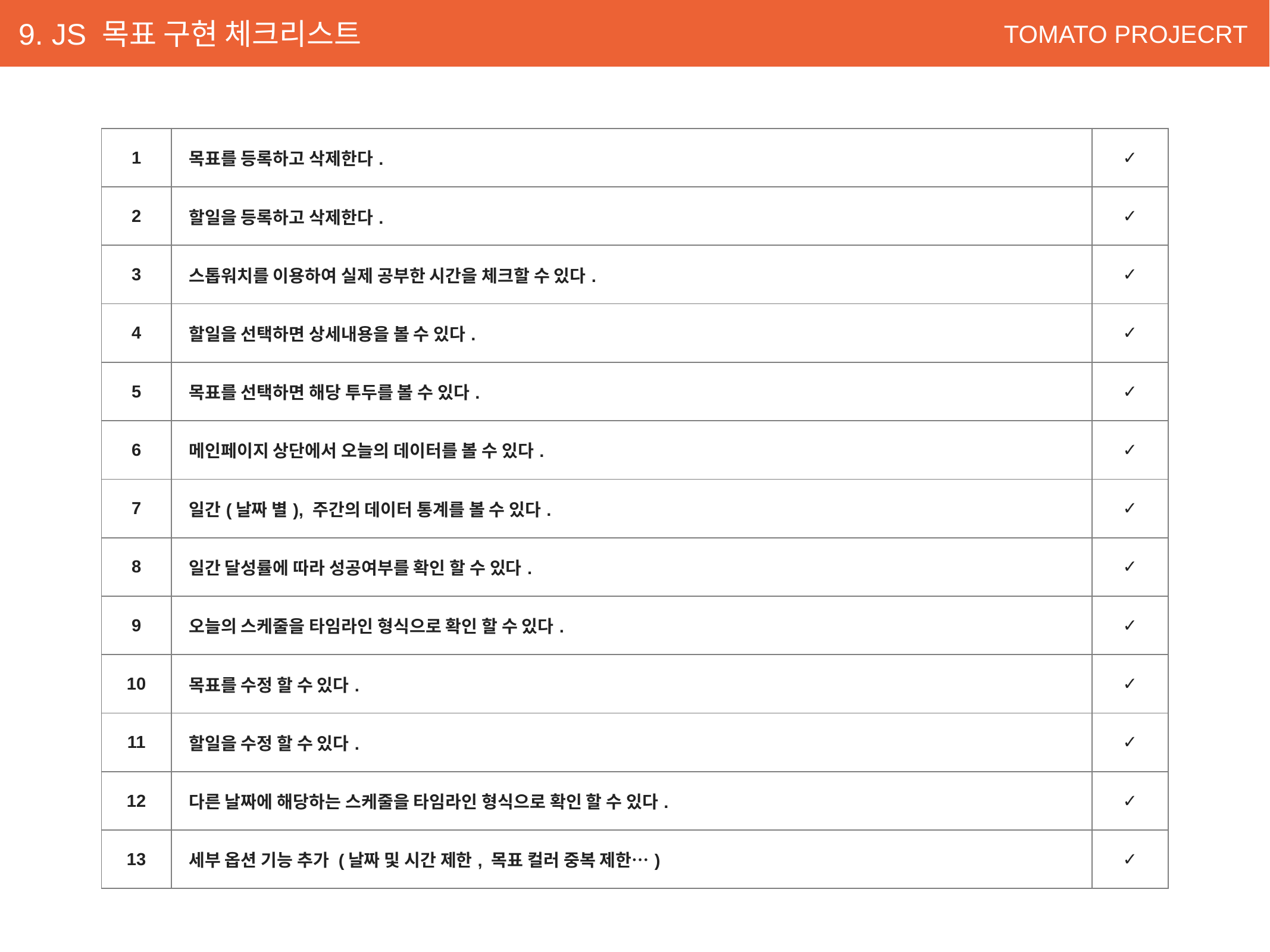

9. JS 목표 구현 체크리스트
| 1 | 목표를 등록하고 삭제한다. | ✓ |
| --- | --- | --- |
| 2 | 할일을 등록하고 삭제한다. | ✓ |
| 3 | 스톱워치를 이용하여 실제 공부한 시간을 체크할 수 있다. | ✓ |
| 4 | 할일을 선택하면 상세내용을 볼 수 있다. | ✓ |
| 5 | 목표를 선택하면 해당 투두를 볼 수 있다. | ✓ |
| 6 | 메인페이지 상단에서 오늘의 데이터를 볼 수 있다. | ✓ |
| 7 | 일간(날짜 별), 주간의 데이터 통계를 볼 수 있다. | ✓ |
| 8 | 일간 달성률에 따라 성공여부를 확인 할 수 있다. | ✓ |
| 9 | 오늘의 스케줄을 타임라인 형식으로 확인 할 수 있다. | ✓ |
| 10 | 목표를 수정 할 수 있다. | ✓ |
| 11 | 할일을 수정 할 수 있다. | ✓ |
| 12 | 다른 날짜에 해당하는 스케줄을 타임라인 형식으로 확인 할 수 있다. | ✓ |
| 13 | 세부 옵션 기능 추가 (날짜 및 시간 제한, 목표 컬러 중복 제한…) | ✓ |